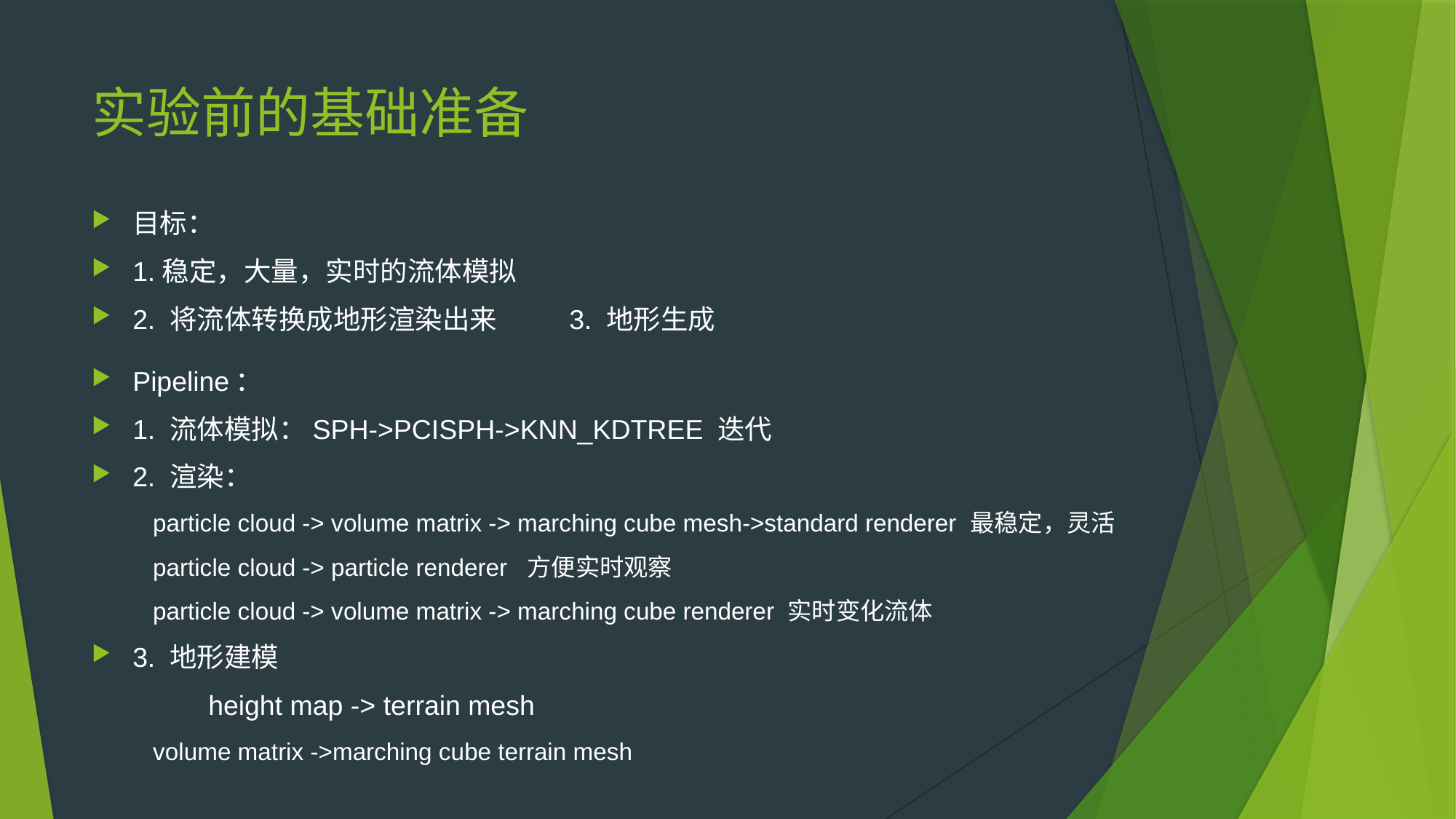

# 实验前的基础准备
目标：
1.稳定，大量，实时的流体模拟
2. 将流体转换成地形渲染出来 	3. 地形生成
Pipeline：
1. 流体模拟：SPH->PCISPH->KNN_KDTREE 迭代
2. 渲染：
 particle cloud -> volume matrix -> marching cube mesh->standard renderer 最稳定，灵活
 particle cloud -> particle renderer  方便实时观察
 particle cloud -> volume matrix -> marching cube renderer 实时变化流体
3. 地形建模
	 height map -> terrain mesh
 volume matrix ->marching cube terrain mesh